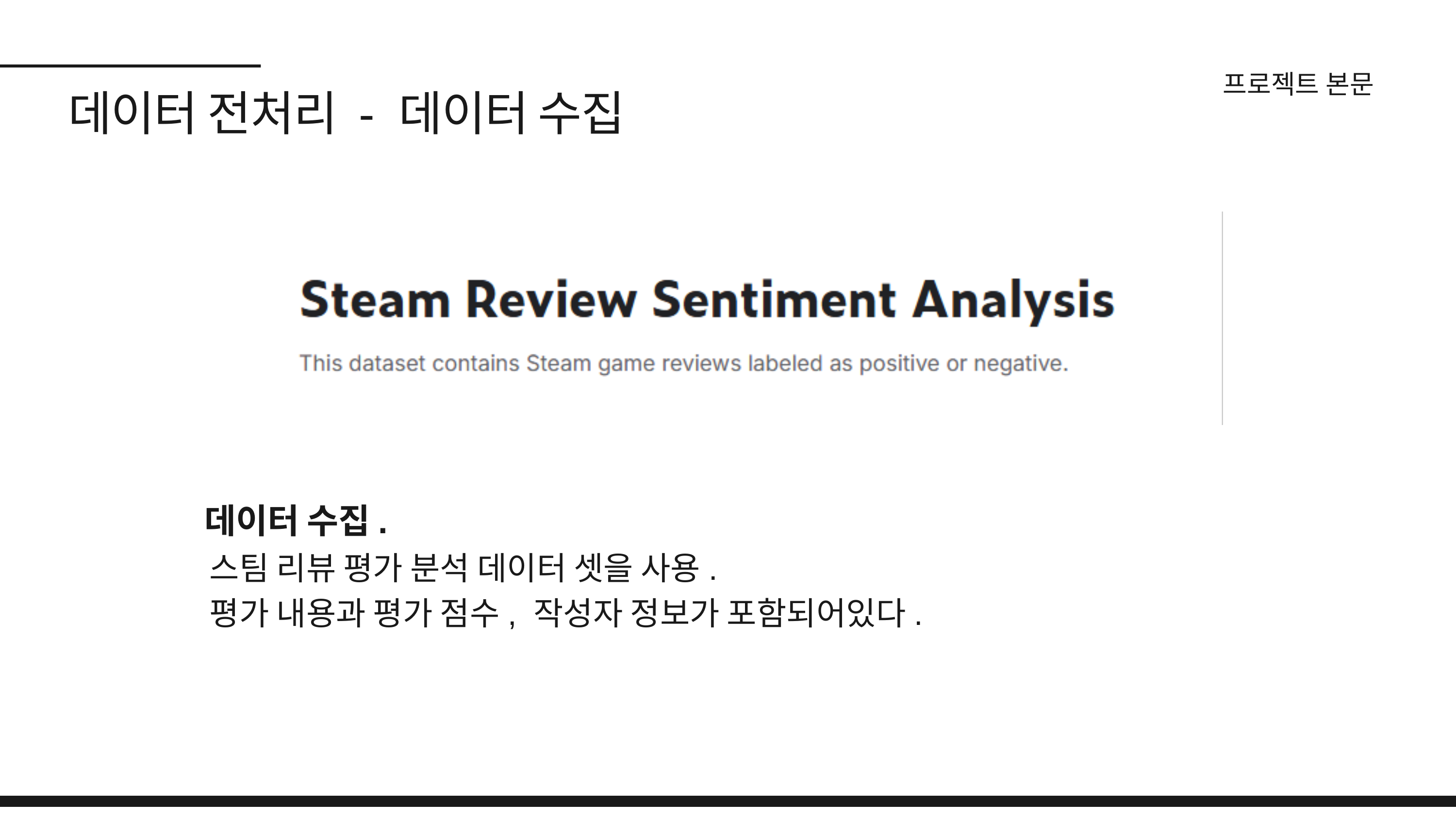

프로젝트 본문

데이터 전처리 - 데이터 수집

데이터 수집.
스팀 리뷰 평가 분석 데이터 셋을 사용.
평가 내용과 평가 점수, 작성자 정보가 포함되어있다.